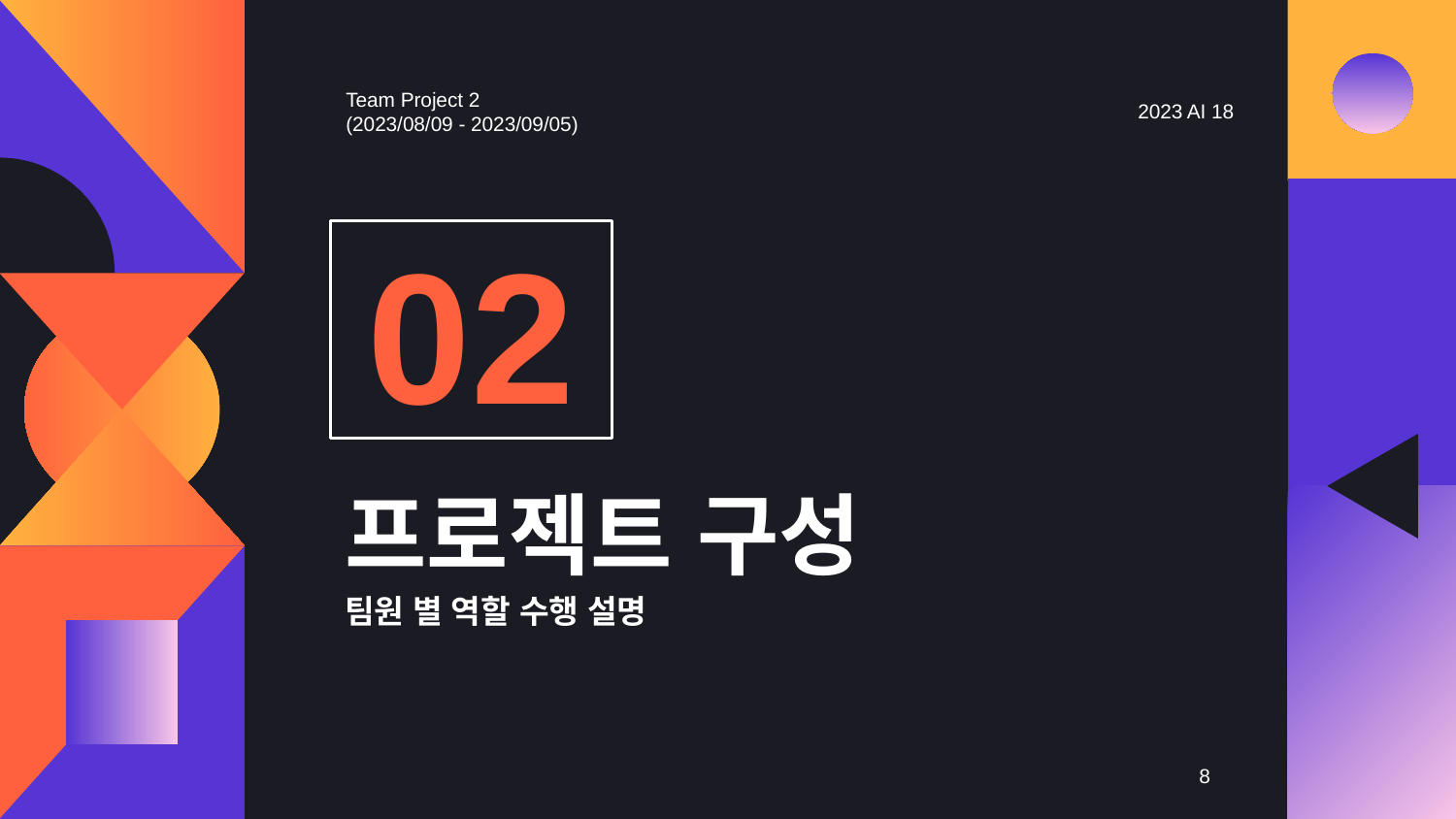

Team Project 2
(2023/08/09 - 2023/09/05)
2023 AI 18
02
# 프로젝트 구성
팀원 별 역할 수행 설명
8